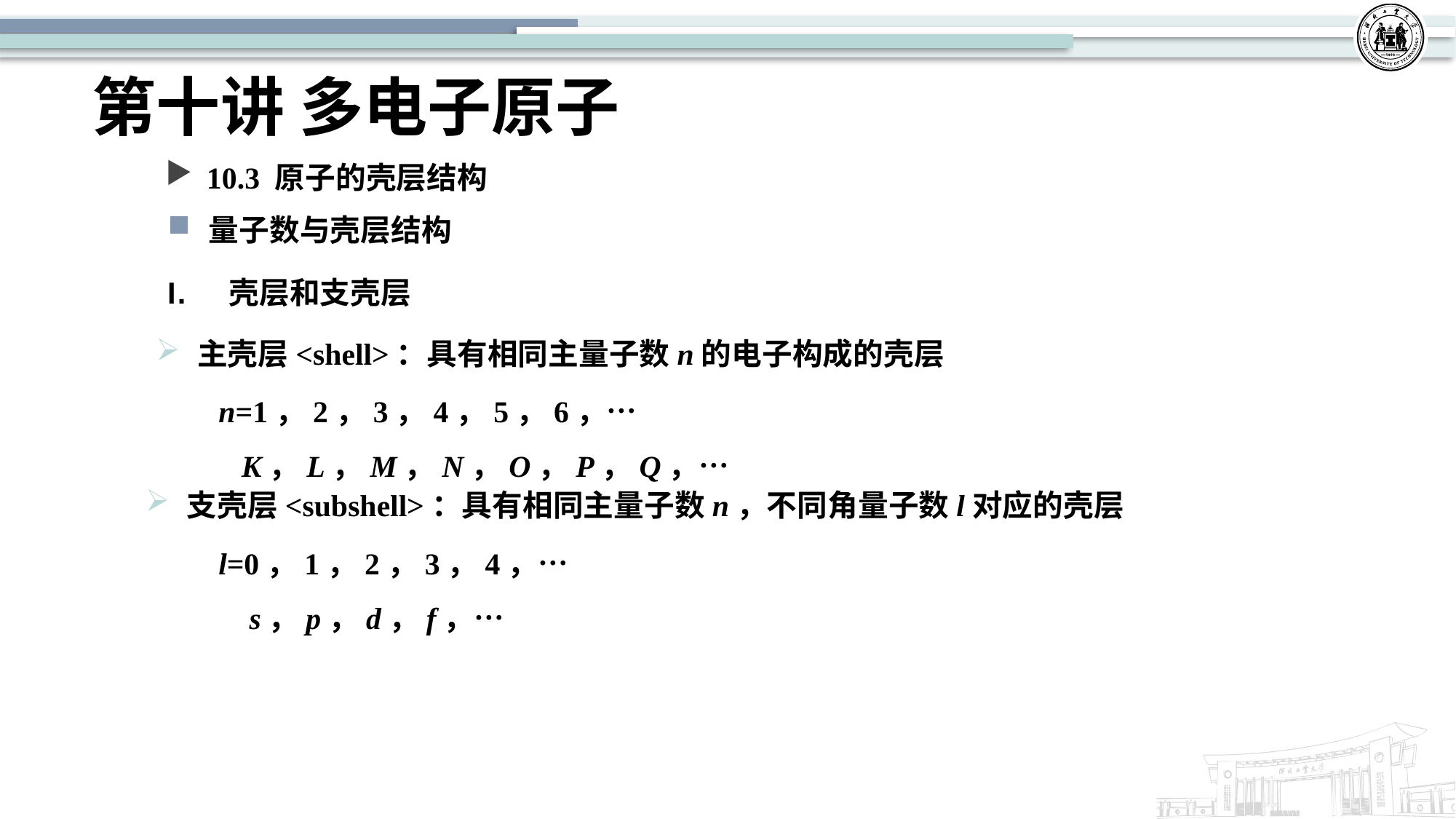

# 第十讲 多电子原子
10.3 原子的壳层结构
量子数与壳层结构
壳层和支壳层
主壳层<shell>：具有相同主量子数n的电子构成的壳层
n=1，2，3，4，5，6，…
   K，L，M，N，O，P，Q，…
支壳层<subshell>：具有相同主量子数n，不同角量子数l对应的壳层
l=0，1，2，3，4，…
    s，p，d，f，…